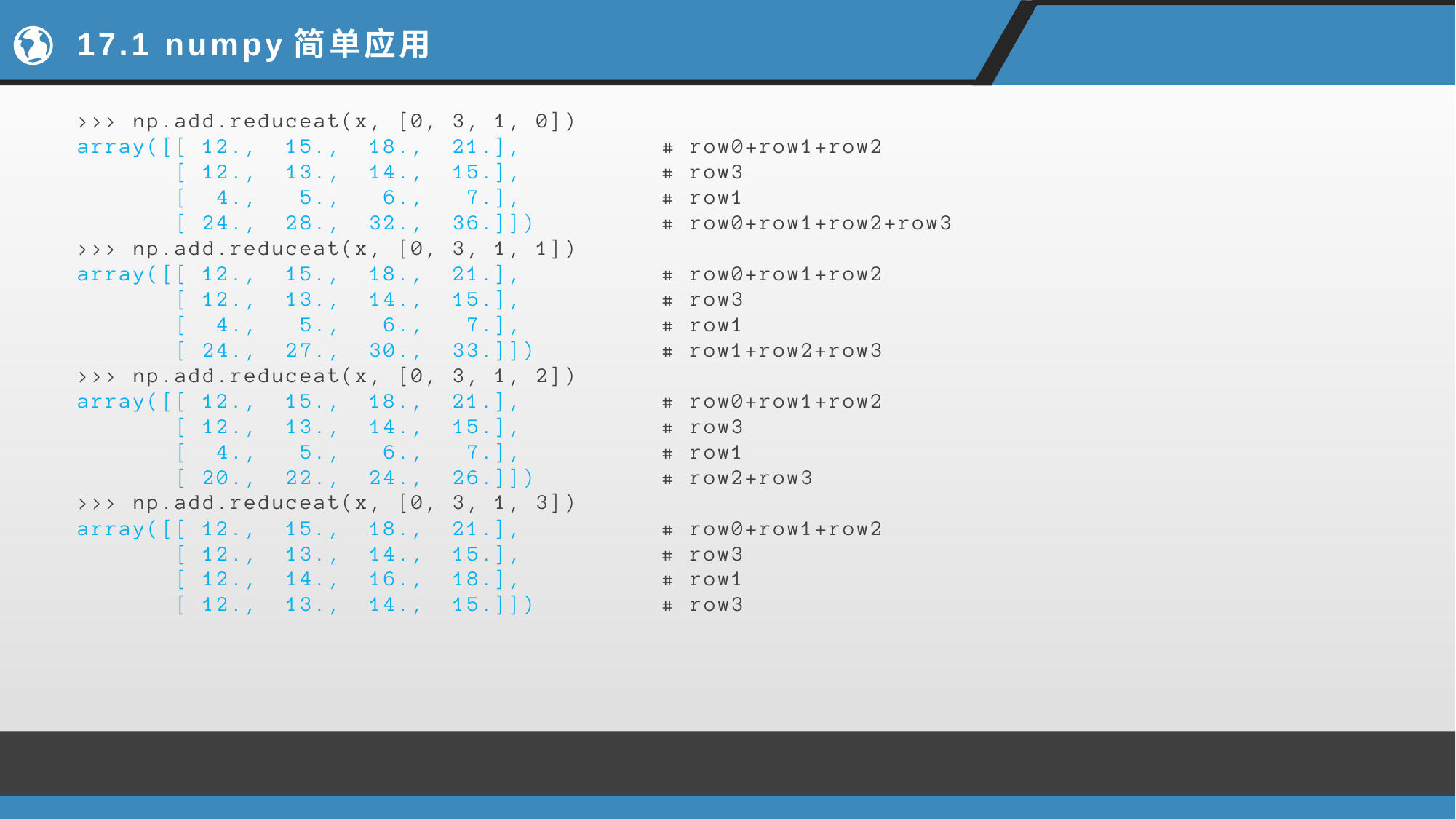

# 17.1 numpy简单应用

>>> np.add.reduceat(x, [0, 3, 1, 0])
array([[ 12.,  15.,  18.,  21.],          # row0+row1+row2
       [ 12.,  13.,  14.,  15.],          # row3
       [  4.,   5.,   6.,   7.],          # row1
       [ 24.,  28.,  32.,  36.]])         # row0+row1+row2+row3
>>> np.add.reduceat(x, [0, 3, 1, 1])
array([[ 12.,  15.,  18.,  21.],          # row0+row1+row2
       [ 12.,  13.,  14.,  15.],          # row3
       [  4.,   5.,   6.,   7.],          # row1
       [ 24.,  27.,  30.,  33.]])         # row1+row2+row3
>>> np.add.reduceat(x, [0, 3, 1, 2])
array([[ 12.,  15.,  18.,  21.],          # row0+row1+row2
       [ 12.,  13.,  14.,  15.],          # row3
       [  4.,   5.,   6.,   7.],          # row1
       [ 20.,  22.,  24.,  26.]])         # row2+row3
>>> np.add.reduceat(x, [0, 3, 1, 3])
array([[ 12.,  15.,  18.,  21.],          # row0+row1+row2
       [ 12.,  13.,  14.,  15.],          # row3
       [ 12.,  14.,  16.,  18.],          # row1
       [ 12.,  13.,  14.,  15.]])         # row3